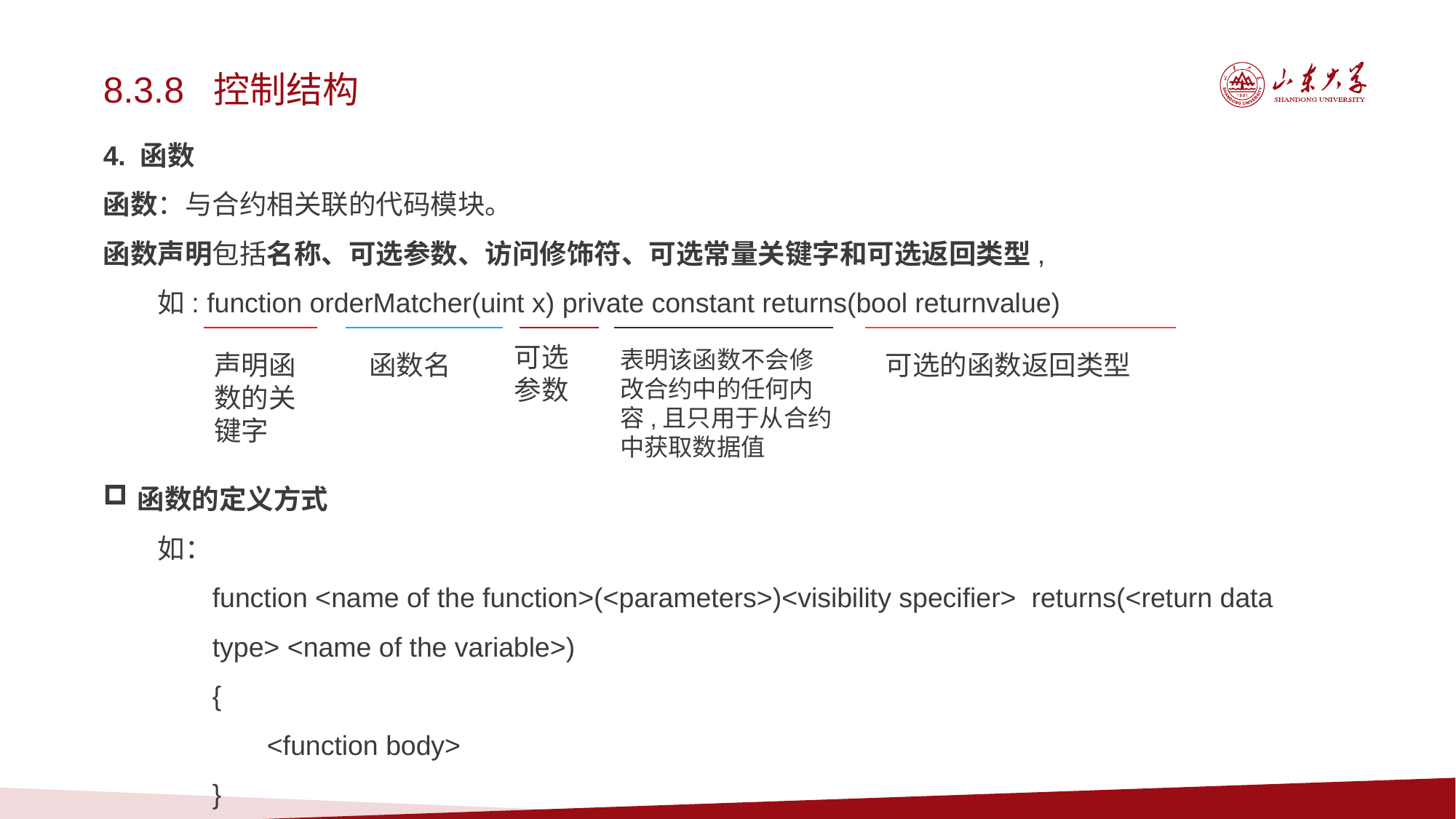

8.3.8  控制结构
4. 函数
函数：与合约相关联的代码模块。
函数声明包括名称、可选参数、访问修饰符、可选常量关键字和可选返回类型,
如: function orderMatcher(uint x) private constant returns(bool returnvalue)

函数的定义方式
如：
function <name of the function>(<parameters>)<visibility specifier>  returns(<return data type> <name of the variable>)
{
<function body>
}
可选参数
表明该函数不会修改合约中的任何内容,且只用于从合约中获取数据值
声明函数的关键字
函数名
可选的函数返回类型